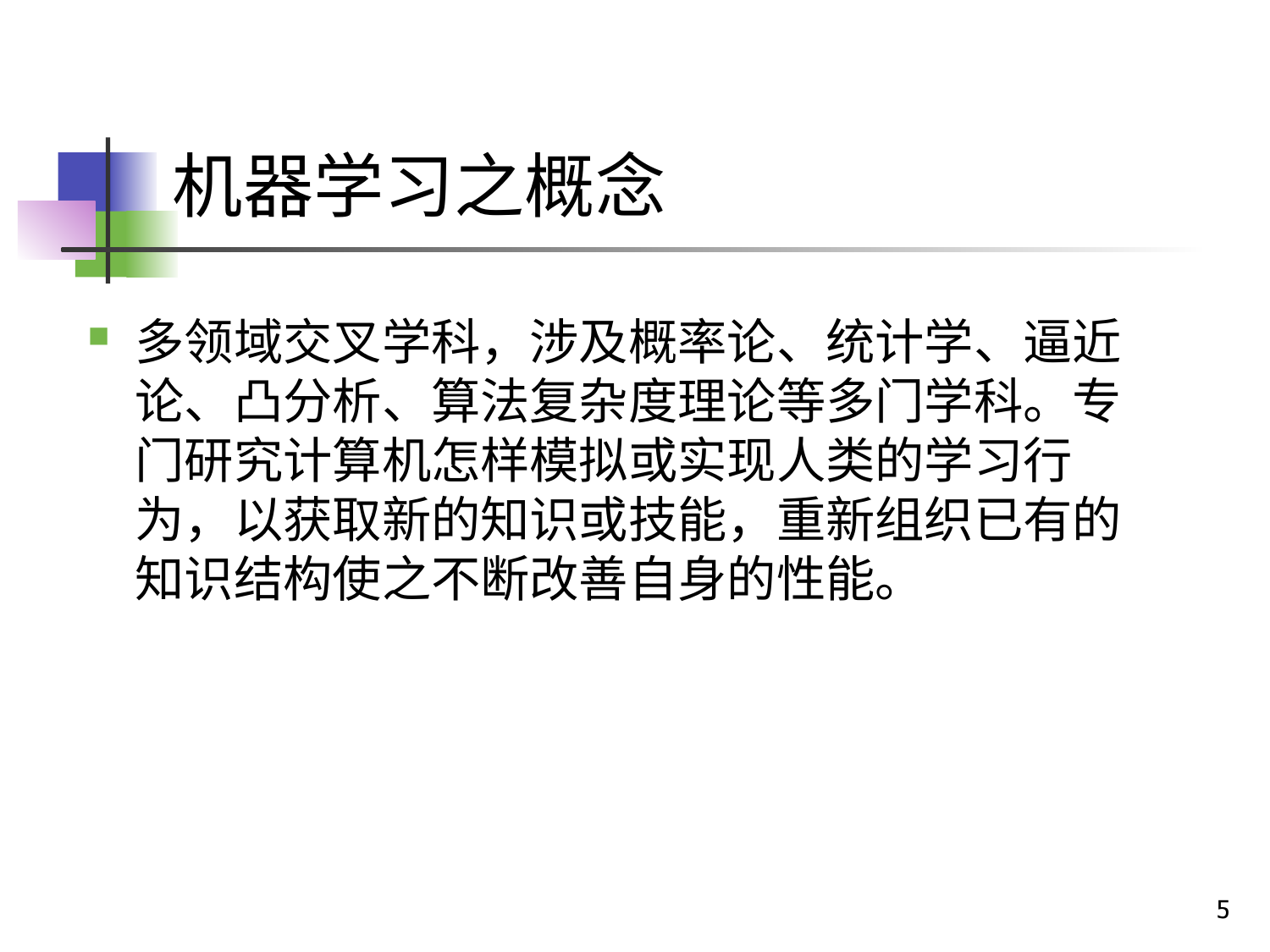

# 机器学习之概念
多领域交叉学科，涉及概率论、统计学、逼近论、凸分析、算法复杂度理论等多门学科。专门研究计算机怎样模拟或实现人类的学习行为，以获取新的知识或技能，重新组织已有的知识结构使之不断改善自身的性能。
5